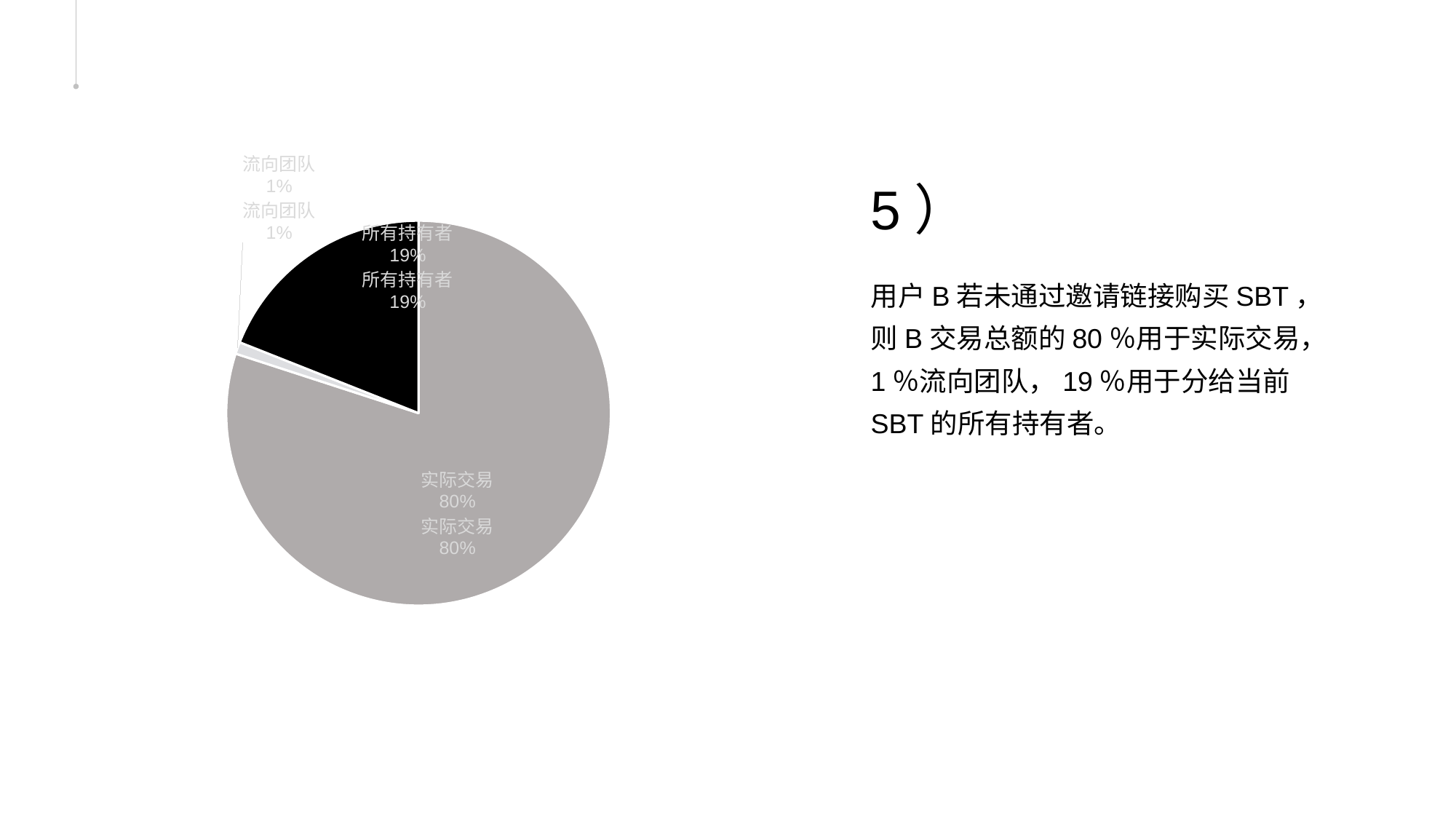

### Chart

| Category | 列1 |
|---|---|
| 实际交易 | 0.8 |
| 流向团队 | 0.01 |
| 所有持有者 | 0.19 |
5）
用户B若未通过邀请链接购买SBT，则B交易总额的80％用于实际交易，1％流向团队，19％用于分给当前SBT的所有持有者。